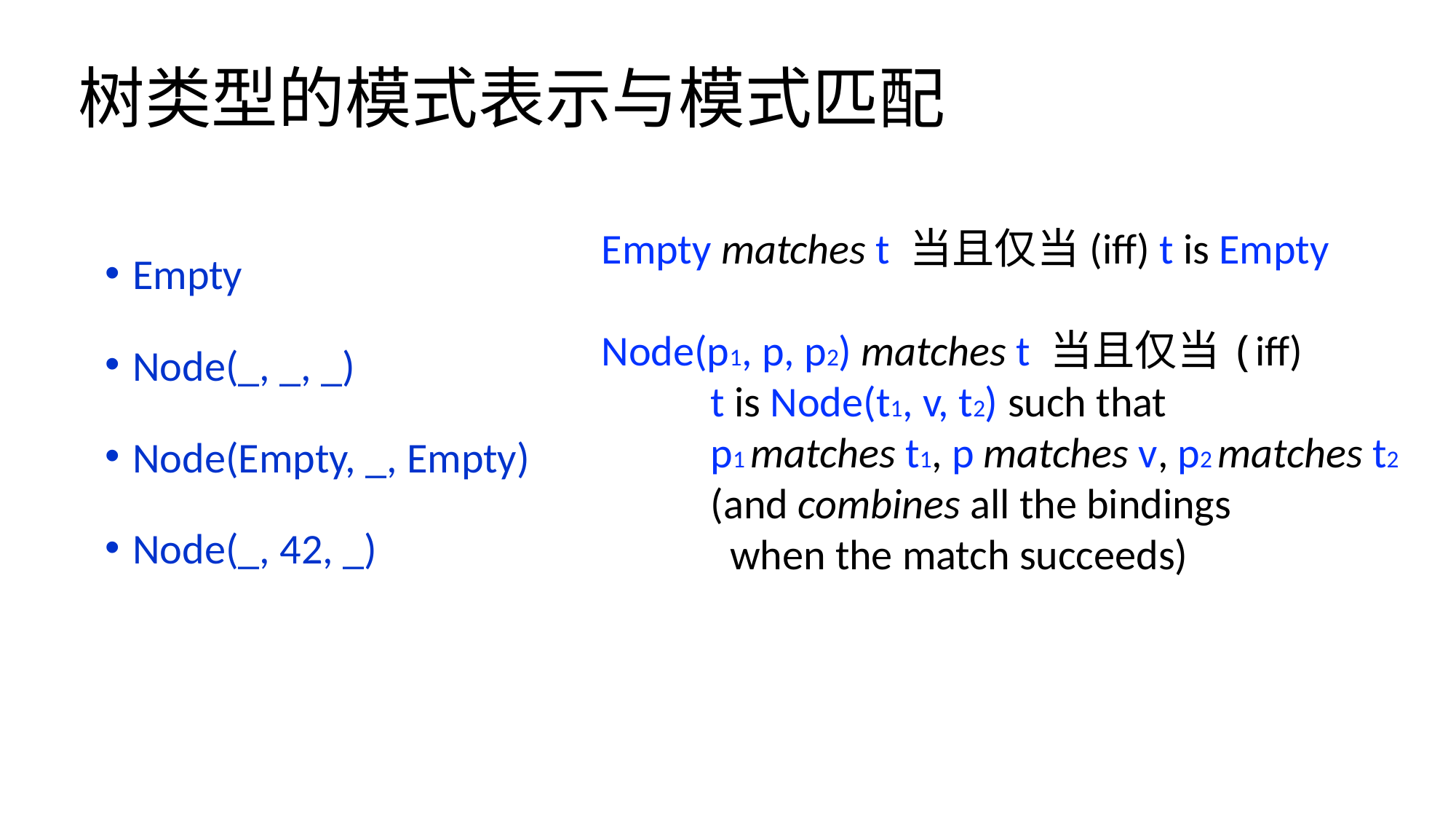

# 树类型的模式表示与模式匹配
Empty
Node(_, _, _)
Node(Empty, _, Empty)
Node(_, 42, _)
Empty matches t 当且仅当(iff) t is Empty
Node(p1, p, p2) matches t 当且仅当(iff)
	t is Node(t1, v, t2) such that
	p1 matches t1, p matches v, p2 matches t2
	(and combines all the bindings
	  when the match succeeds)